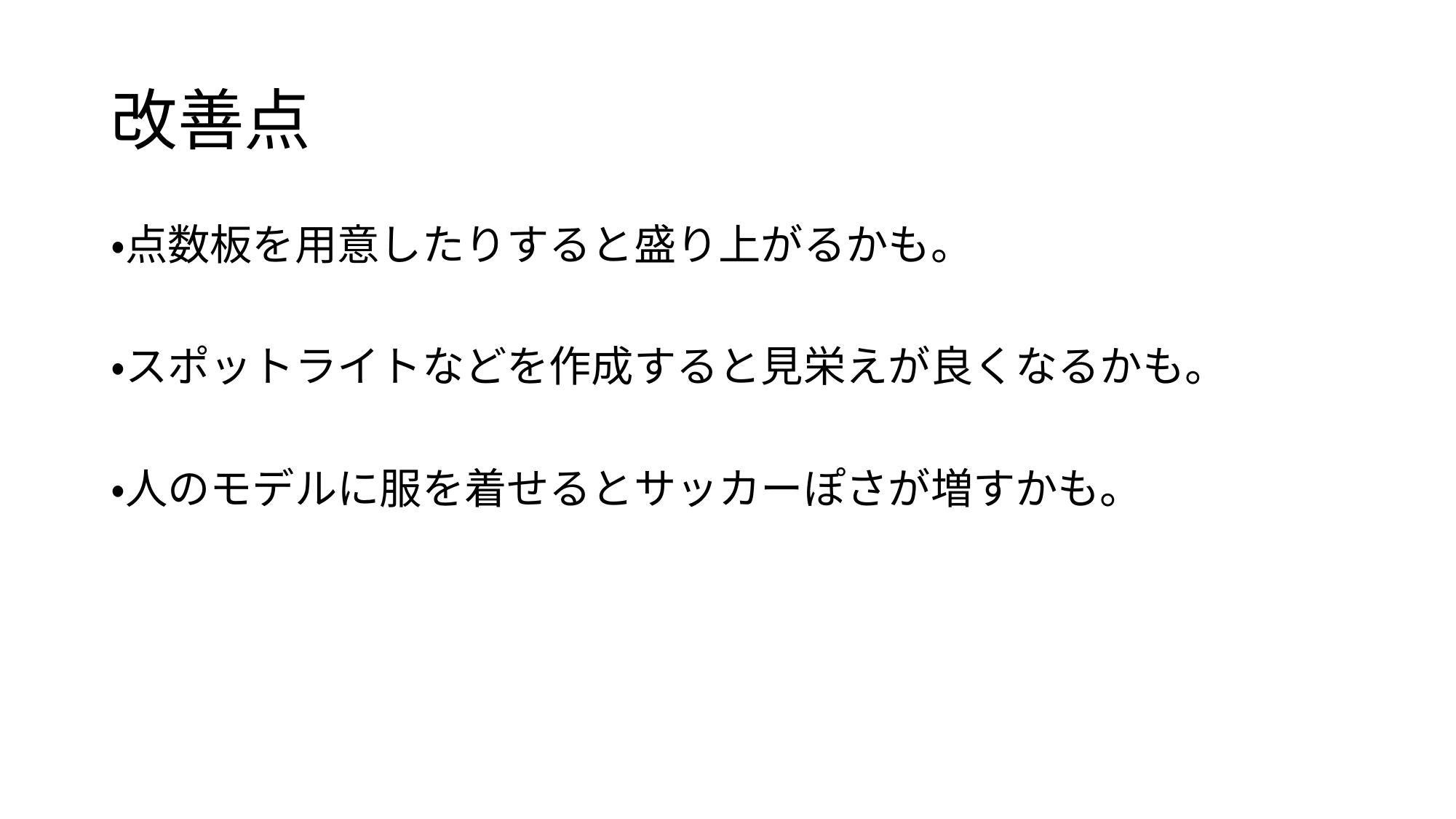

# 改善点
・点数板を用意したりすると盛り上がるかも。

・スポットライトなどを作成すると見栄えが良くなるかも。

・人のモデルに服を着せるとサッカーぽさが増すかも。